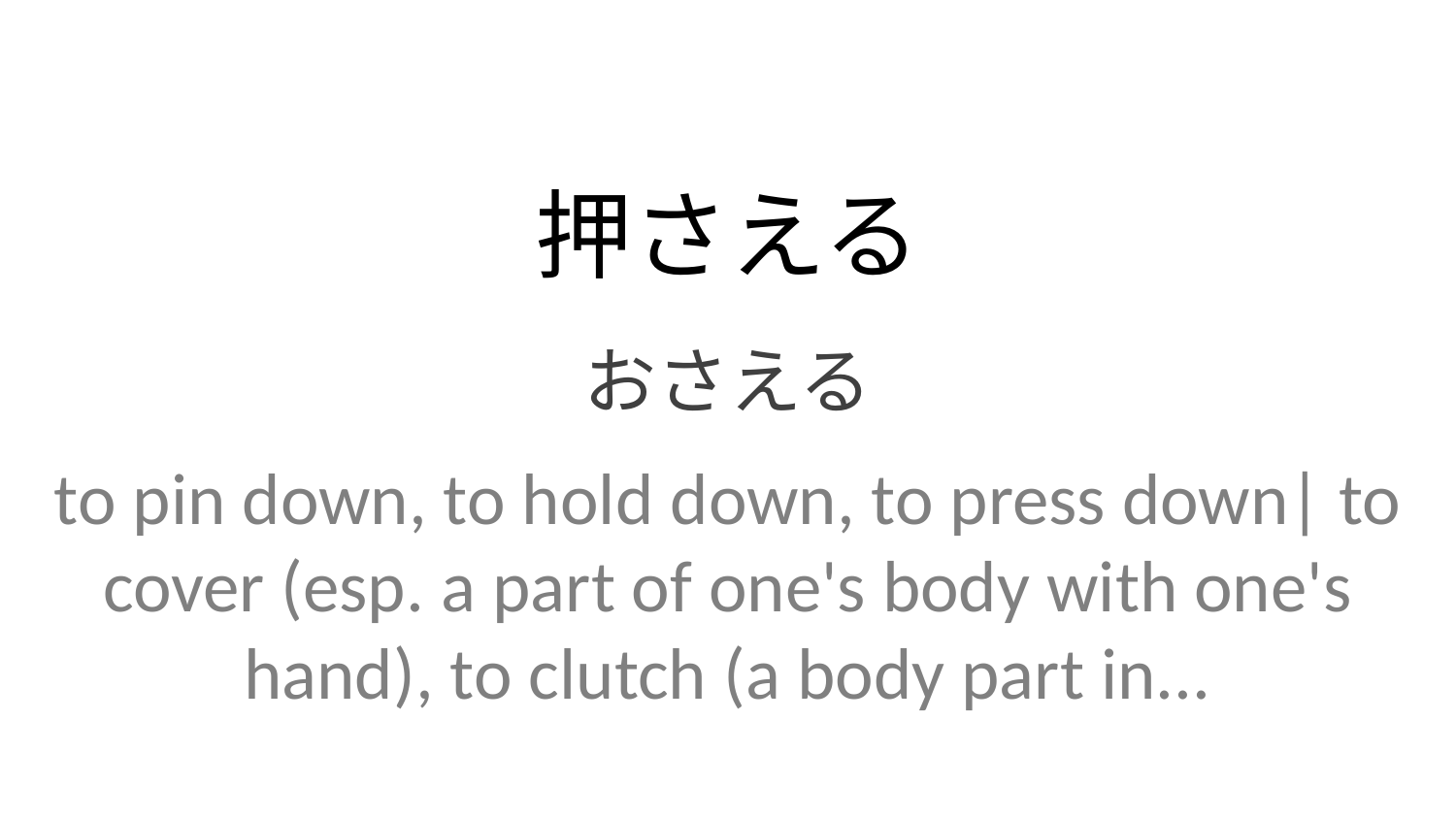

押さえる

おさえる
to pin down, to hold down, to press down| to cover (esp. a part of one's body with one's hand), to clutch (a body part in...